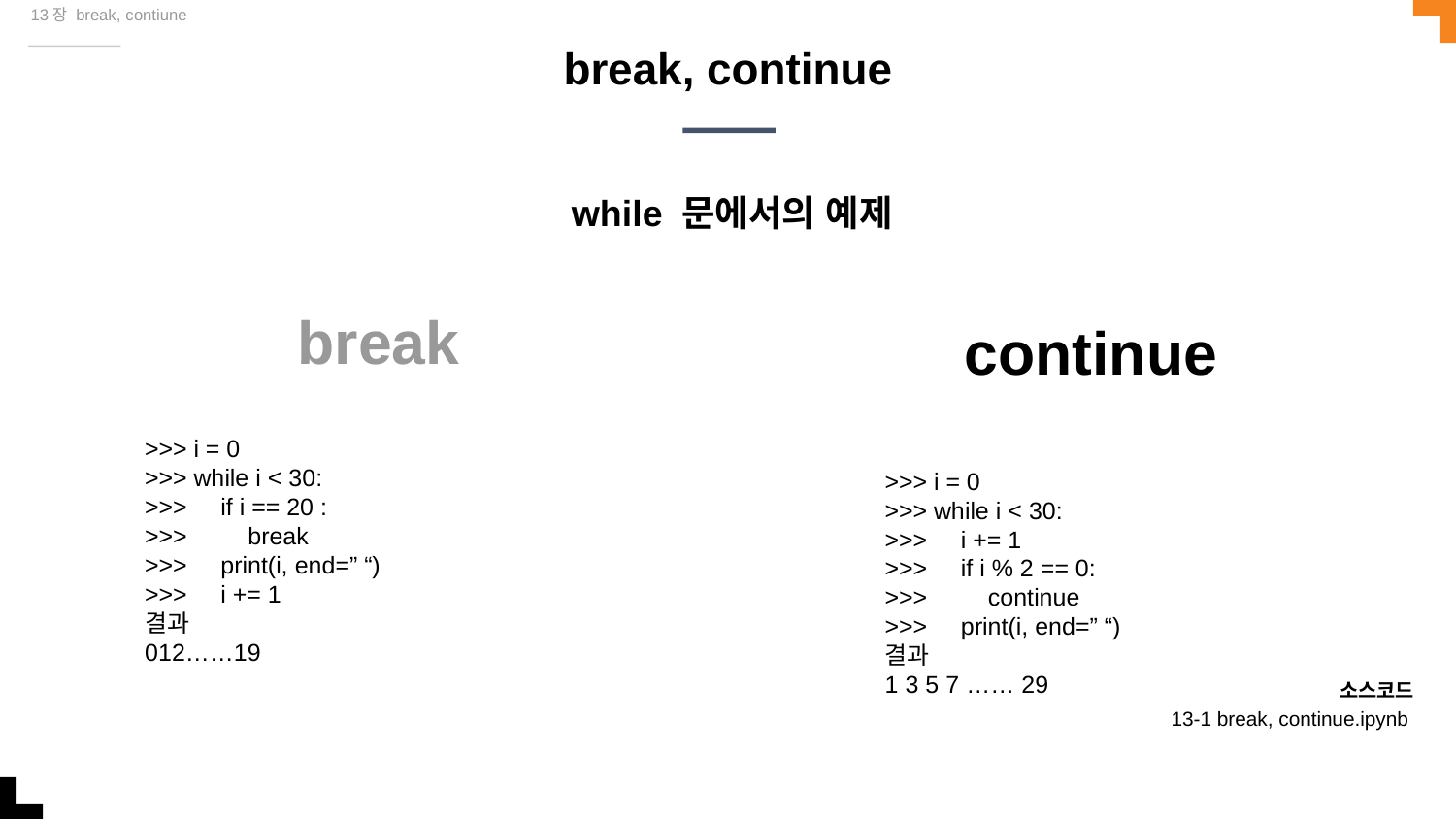

13장 break, contiune
# break, continue
while 문에서의 예제
break
continue
>>> i = 0
>>> while i < 30:
>>>     if i == 20 :
>>>         break
>>>     print(i, end=” “)
>>>     i += 1
결과
012……19
>>> i = 0
>>> while i < 30:
>>>     i += 1
>>>     if i % 2 == 0:
>>>         continue
>>>     print(i, end=” “)
결과
1 3 5 7 …… 29
소스코드
13-1 break, continue.ipynb